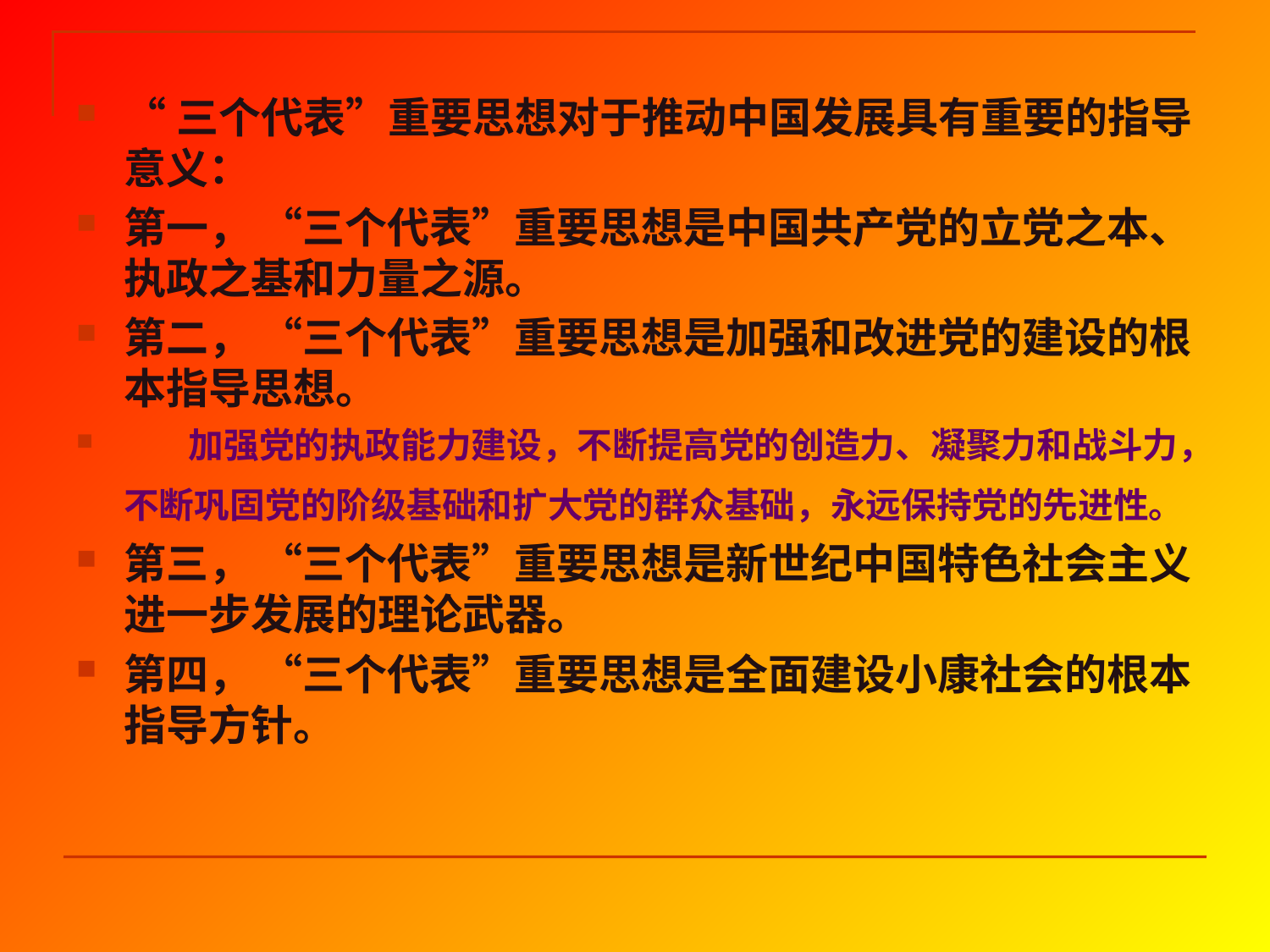

“三个代表”重要思想对于推动中国发展具有重要的指导意义：
第一， “三个代表”重要思想是中国共产党的立党之本、执政之基和力量之源。
第二， “三个代表”重要思想是加强和改进党的建设的根本指导思想。
       加强党的执政能力建设，不断提高党的创造力、凝聚力和战斗力，不断巩固党的阶级基础和扩大党的群众基础，永远保持党的先进性。
第三， “三个代表”重要思想是新世纪中国特色社会主义进一步发展的理论武器。
第四， “三个代表”重要思想是全面建设小康社会的根本指导方针。